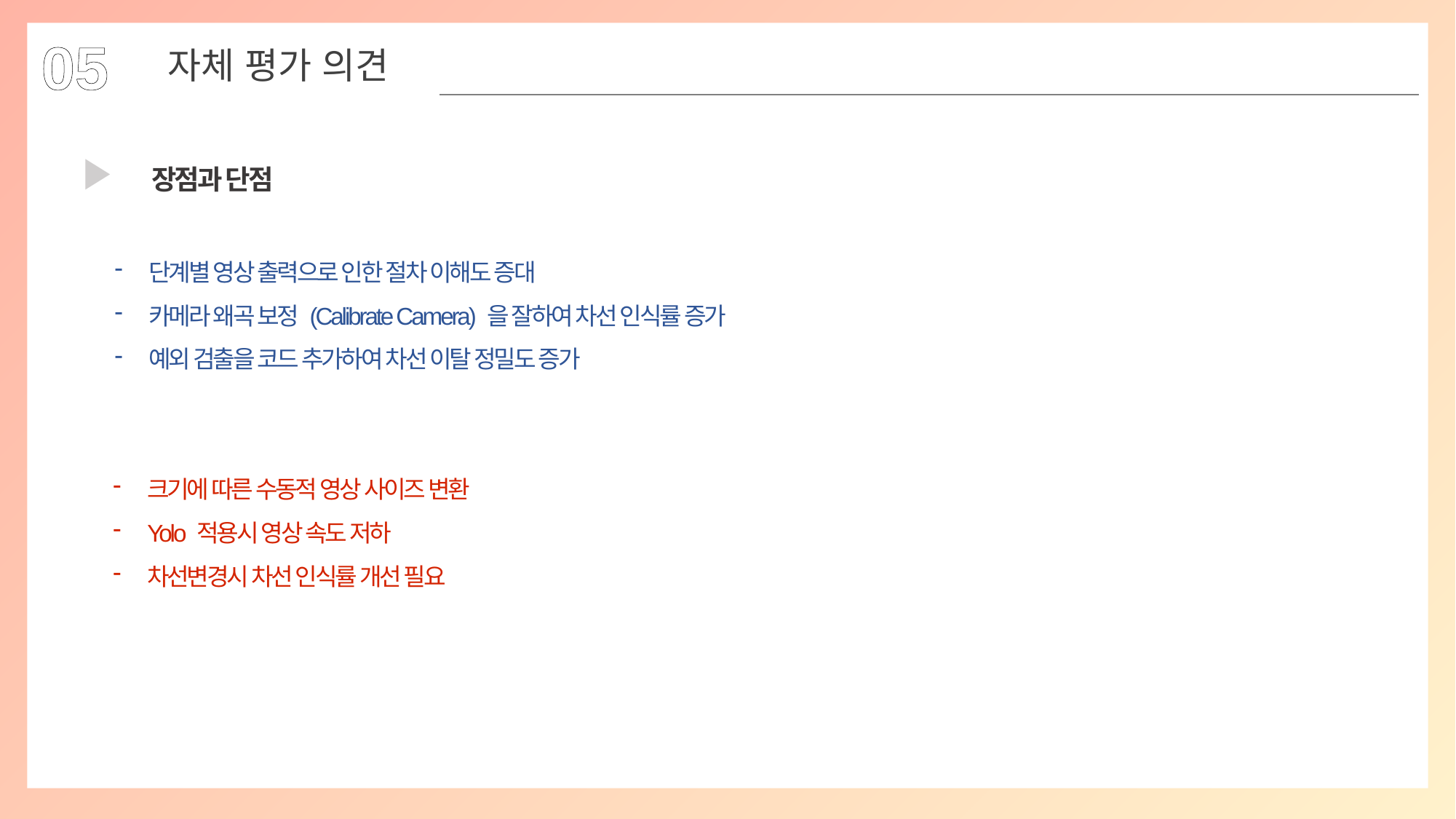

05
자체 평가 의견
▶
장점과 단점
단계별 영상 출력으로 인한 절차 이해도 증대
카메라 왜곡 보정 (Calibrate Camera) 을 잘하여 차선 인식률 증가
예외 검출을 코드 추가하여 차선 이탈 정밀도 증가

크기에 따른 수동적 영상 사이즈 변환
Yolo 적용시 영상 속도 저하
차선변경시 차선 인식률 개선 필요